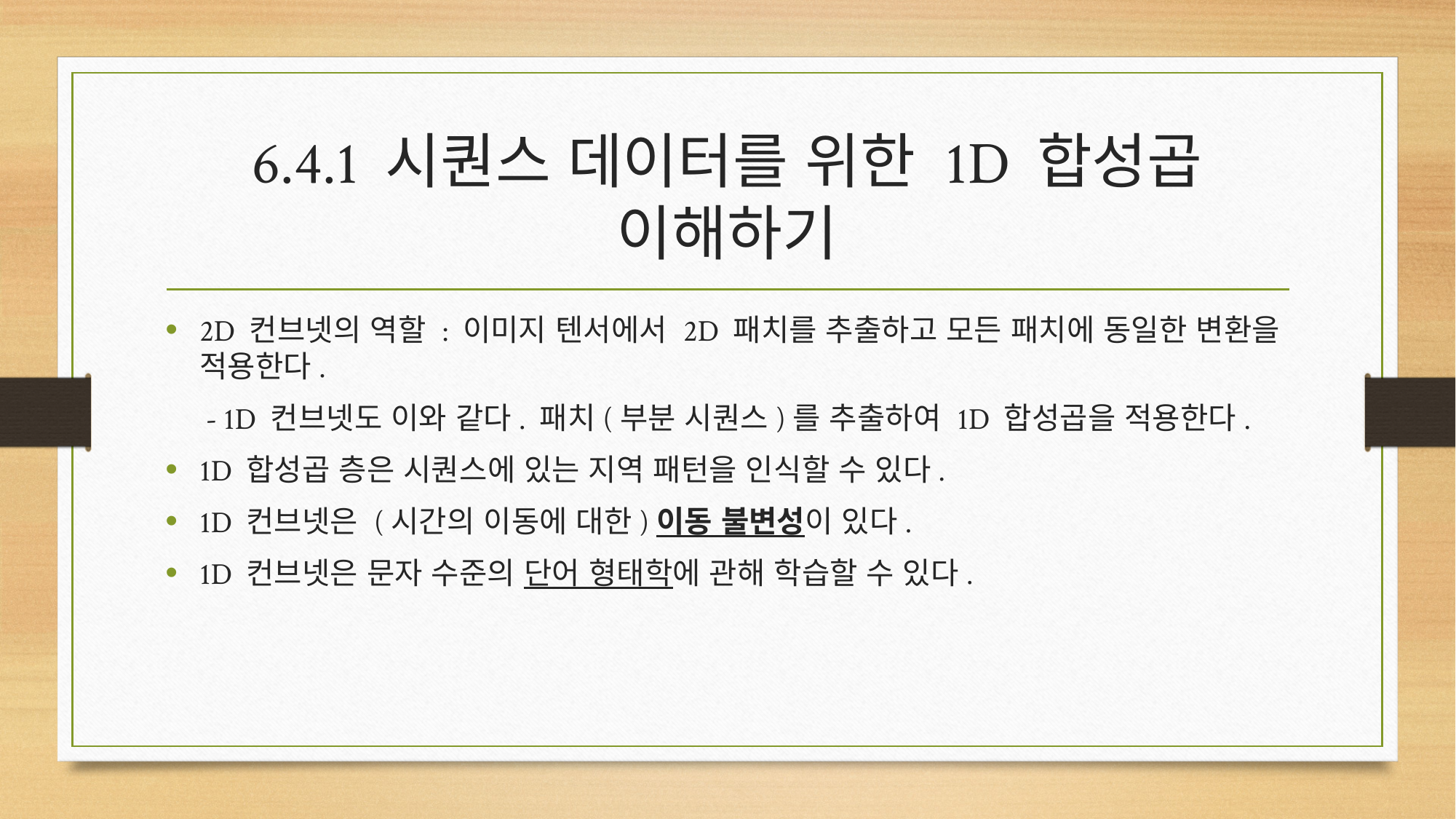

# 6.4.1 시퀀스 데이터를 위한 1D 합성곱 이해하기
2D 컨브넷의 역할 : 이미지 텐서에서 2D 패치를 추출하고 모든 패치에 동일한 변환을 적용한다.
      - 1D 컨브넷도 이와 같다. 패치(부분 시퀀스)를 추출하여 1D 합성곱을 적용한다.
1D 합성곱 층은 시퀀스에 있는 지역 패턴을 인식할 수 있다.
1D 컨브넷은 (시간의 이동에 대한)이동 불변성이 있다.
1D 컨브넷은 문자 수준의 단어 형태학에 관해 학습할 수 있다.